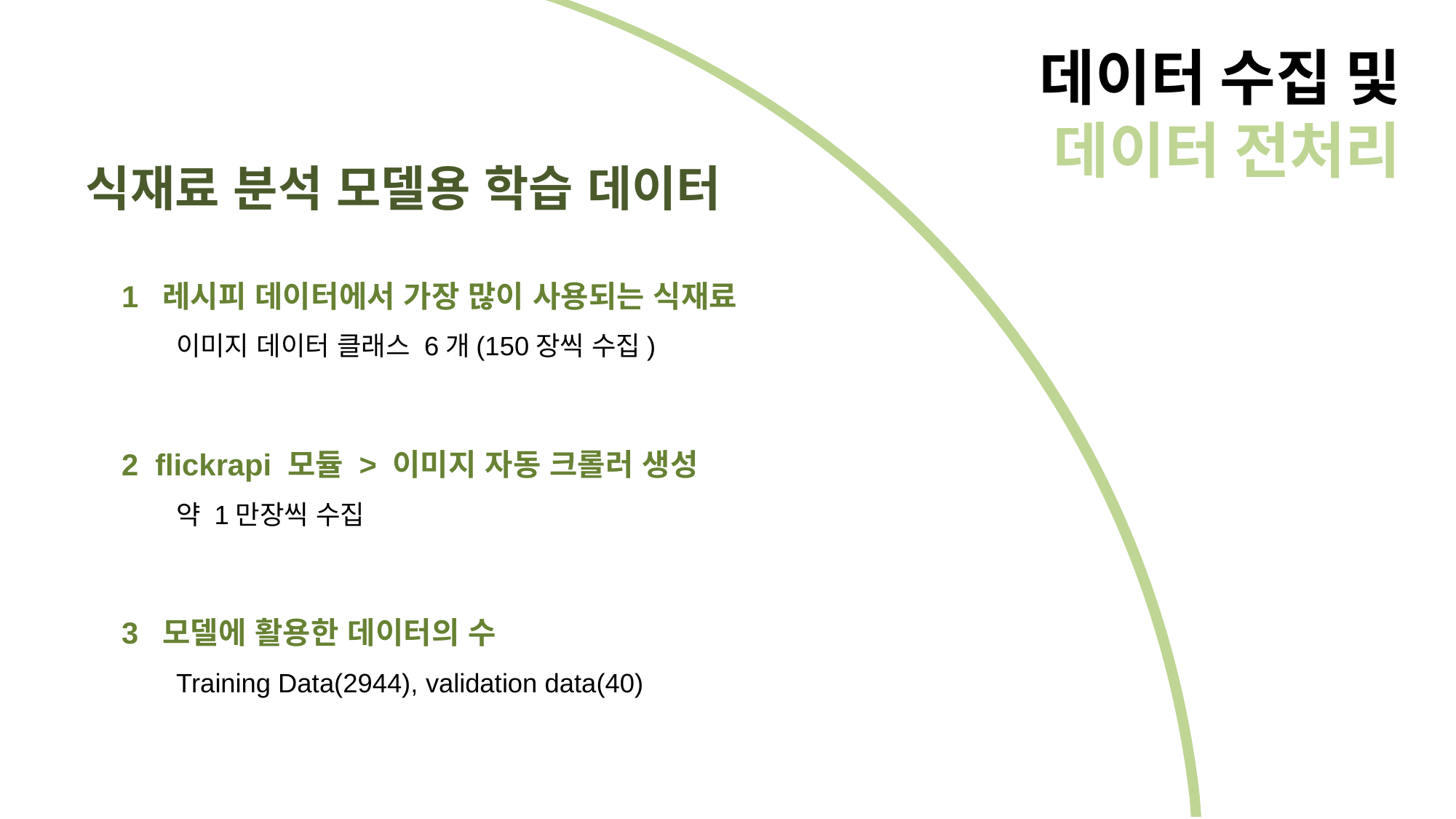

데이터 수집 및
데이터 전처리
식재료 분석 모델용 학습 데이터
1  레시피 데이터에서 가장 많이 사용되는 식재료
이미지 데이터 클래스 6개(150장씩 수집)

2  flickrapi 모듈 > 이미지 자동 크롤러 생성
약 1만장씩 수집

3  모델에 활용한 데이터의 수
Training Data(2944), validation data(40)